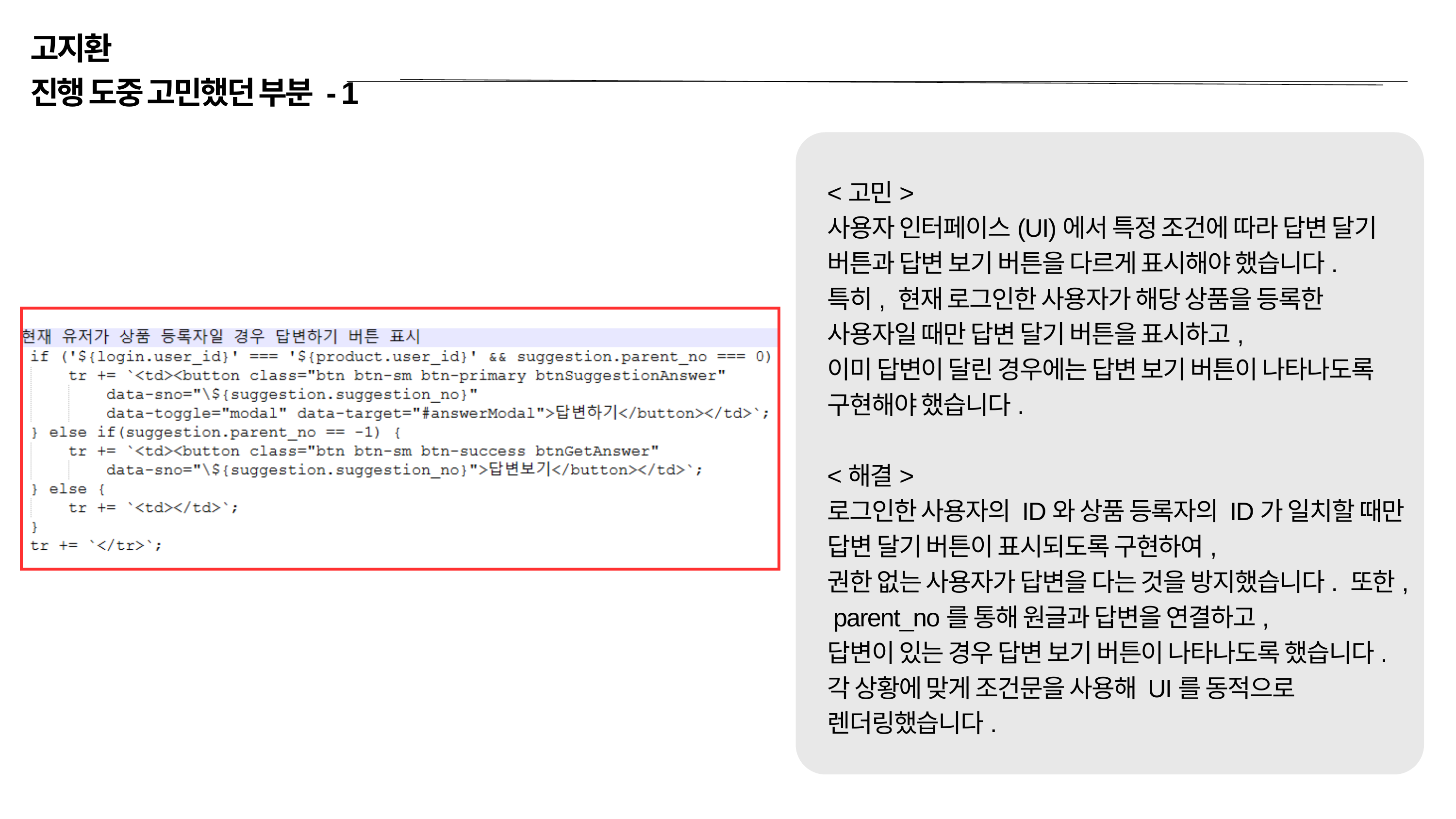

고지환
진행 도중 고민했던 부분 - 1

<고민>
사용자 인터페이스(UI)에서 특정 조건에 따라 답변 달기 버튼과 답변 보기 버튼을 다르게 표시해야 했습니다.
특히, 현재 로그인한 사용자가 해당 상품을 등록한 사용자일 때만 답변 달기 버튼을 표시하고,
이미 답변이 달린 경우에는 답변 보기 버튼이 나타나도록 구현해야 했습니다.

<해결>
로그인한 사용자의 ID와 상품 등록자의 ID가 일치할 때만 답변 달기 버튼이 표시되도록 구현하여,
권한 없는 사용자가 답변을 다는 것을 방지했습니다. 또한, parent_no를 통해 원글과 답변을 연결하고,
답변이 있는 경우 답변 보기 버튼이 나타나도록 했습니다.
각 상황에 맞게 조건문을 사용해 UI를 동적으로 렌더링했습니다.